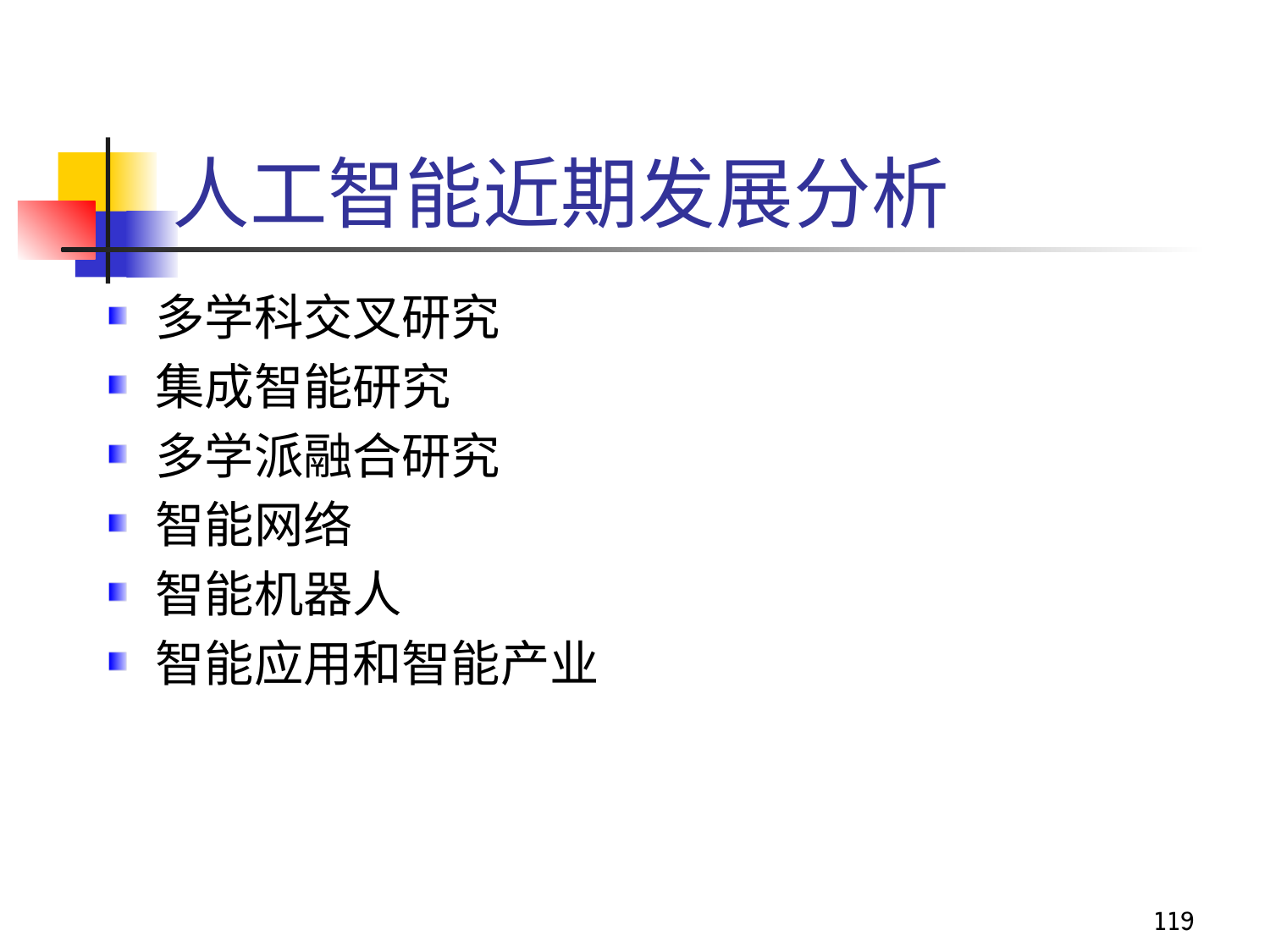

# 人工智能近期发展分析
多学科交叉研究
集成智能研究
多学派融合研究
智能网络
智能机器人
智能应用和智能产业
119